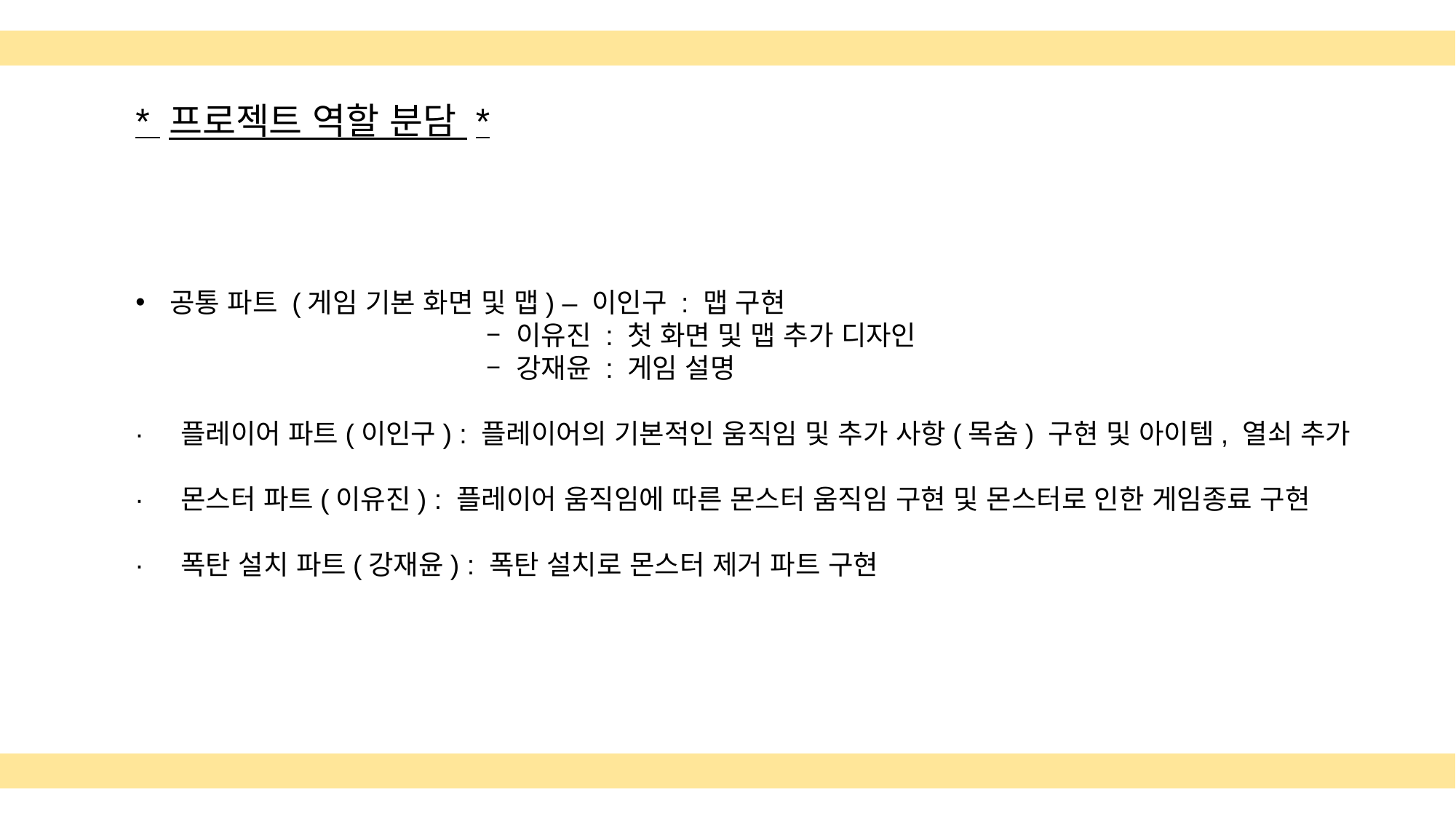

* 프로젝트 역할 분담 *
공통 파트 (게임 기본 화면 및 맵) – 이인구 : 맵 구현
                                              – 이유진 : 첫 화면 및 맵 추가 디자인
                                              – 강재윤 : 게임 설명

∙    플레이어 파트(이인구) : 플레이어의 기본적인 움직임 및 추가 사항(목숨) 구현 및 아이템, 열쇠 추가

∙    몬스터 파트(이유진) : 플레이어 움직임에 따른 몬스터 움직임 구현 및 몬스터로 인한 게임종료 구현

∙    폭탄 설치 파트(강재윤) : 폭탄 설치로 몬스터 제거 파트 구현